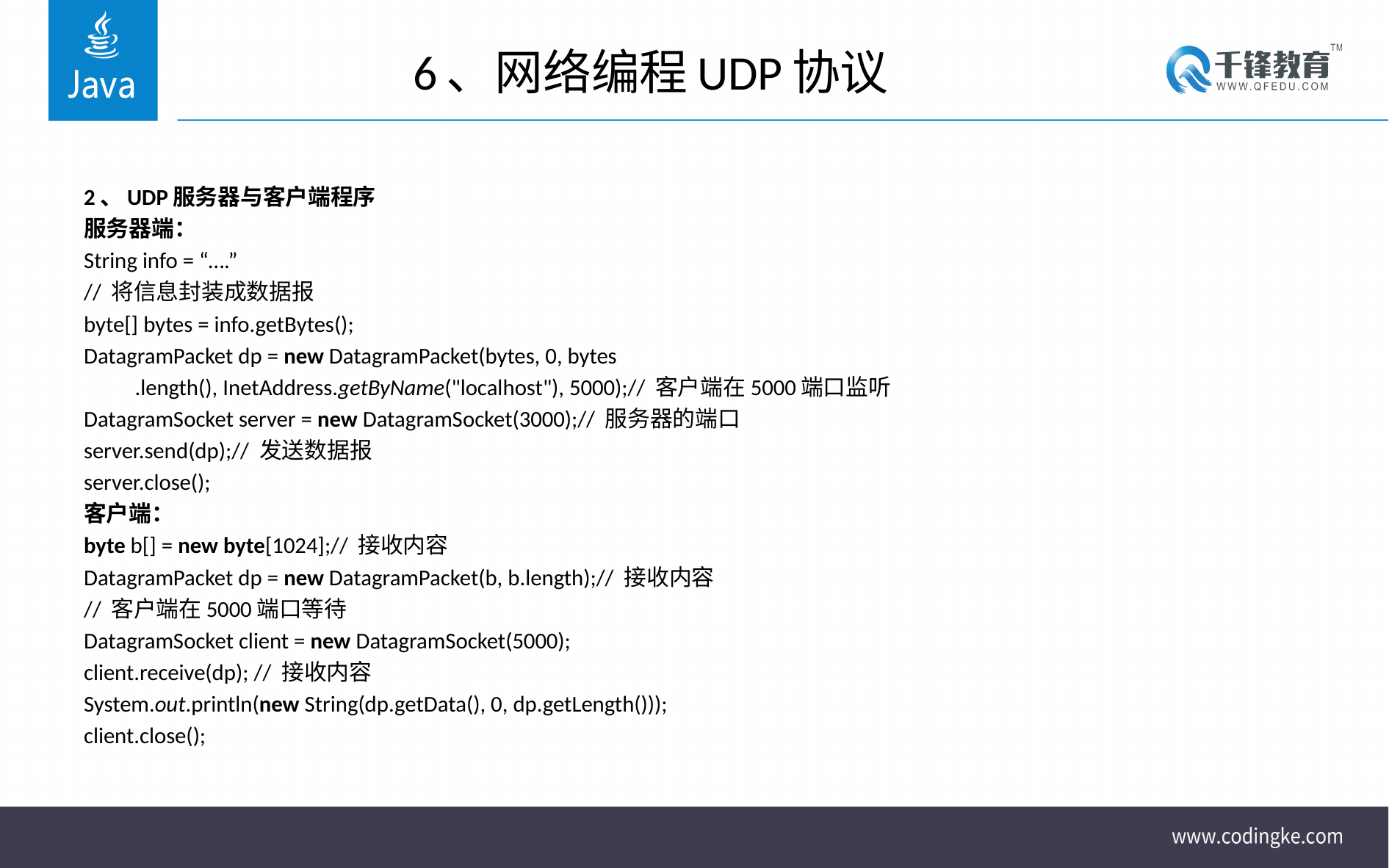

# 6、网络编程UDP协议
2、UDP服务器与客户端程序
服务器端：
String info = “….”
// 将信息封装成数据报
byte[] bytes = info.getBytes();
DatagramPacket dp = new DatagramPacket(bytes, 0, bytes
	.length(), InetAddress.getByName("localhost"), 5000);// 客户端在5000端口监听
DatagramSocket server = new DatagramSocket(3000);// 服务器的端口
server.send(dp);// 发送数据报
server.close();
客户端：
byte b[] = new byte[1024];// 接收内容
DatagramPacket dp = new DatagramPacket(b, b.length);// 接收内容
// 客户端在5000端口等待
DatagramSocket client = new DatagramSocket(5000);
client.receive(dp); // 接收内容
System.out.println(new String(dp.getData(), 0, dp.getLength()));
client.close();